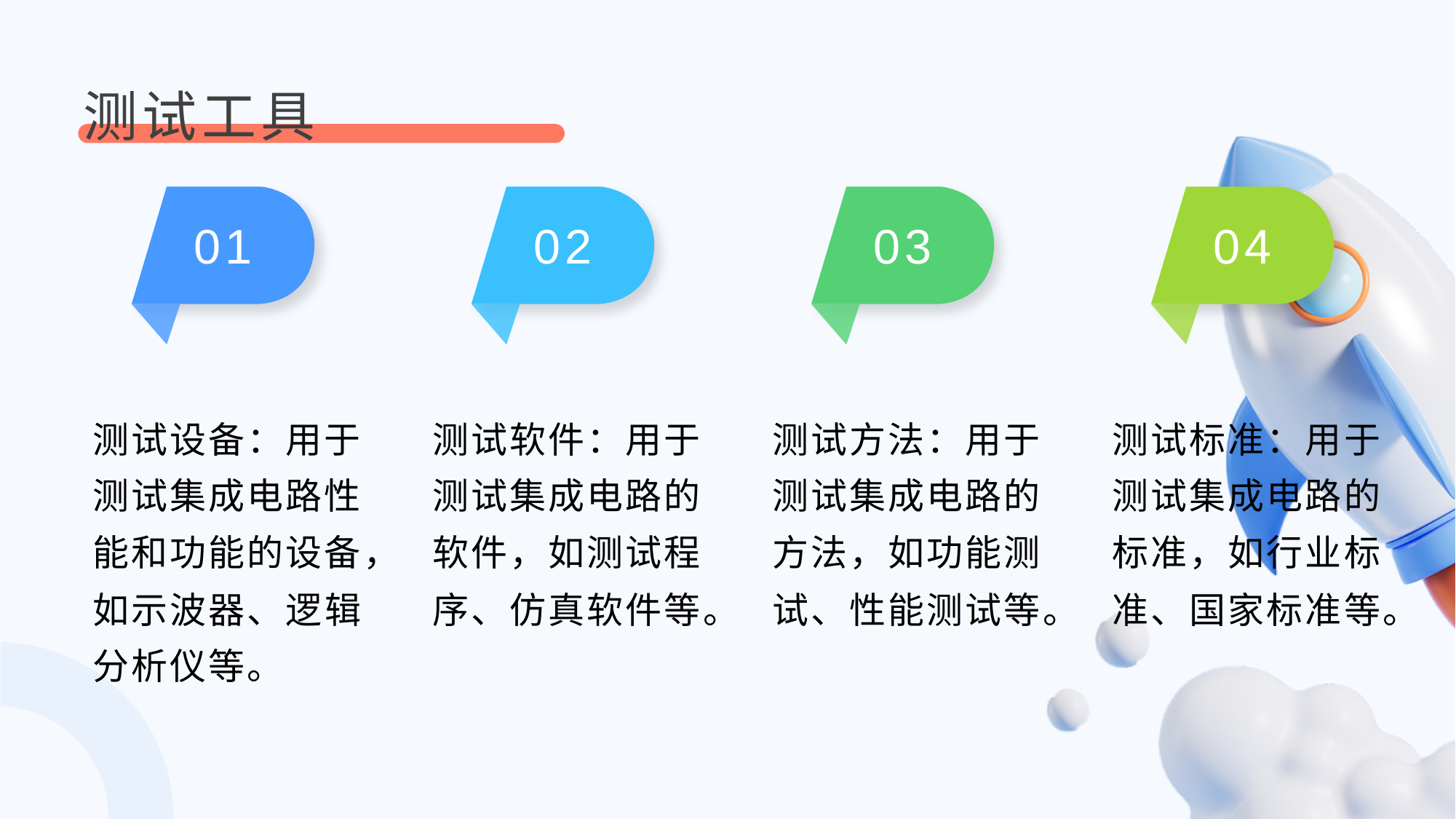

测试工具

01
02
03
04

测试设备：用于测试集成电路性能和功能的设备，如示波器、逻辑分析仪等。
测试软件：用于测试集成电路的软件，如测试程序、仿真软件等。
测试方法：用于测试集成电路的方法，如功能测试、性能测试等。
测试标准：用于测试集成电路的标准，如行业标准、国家标准等。